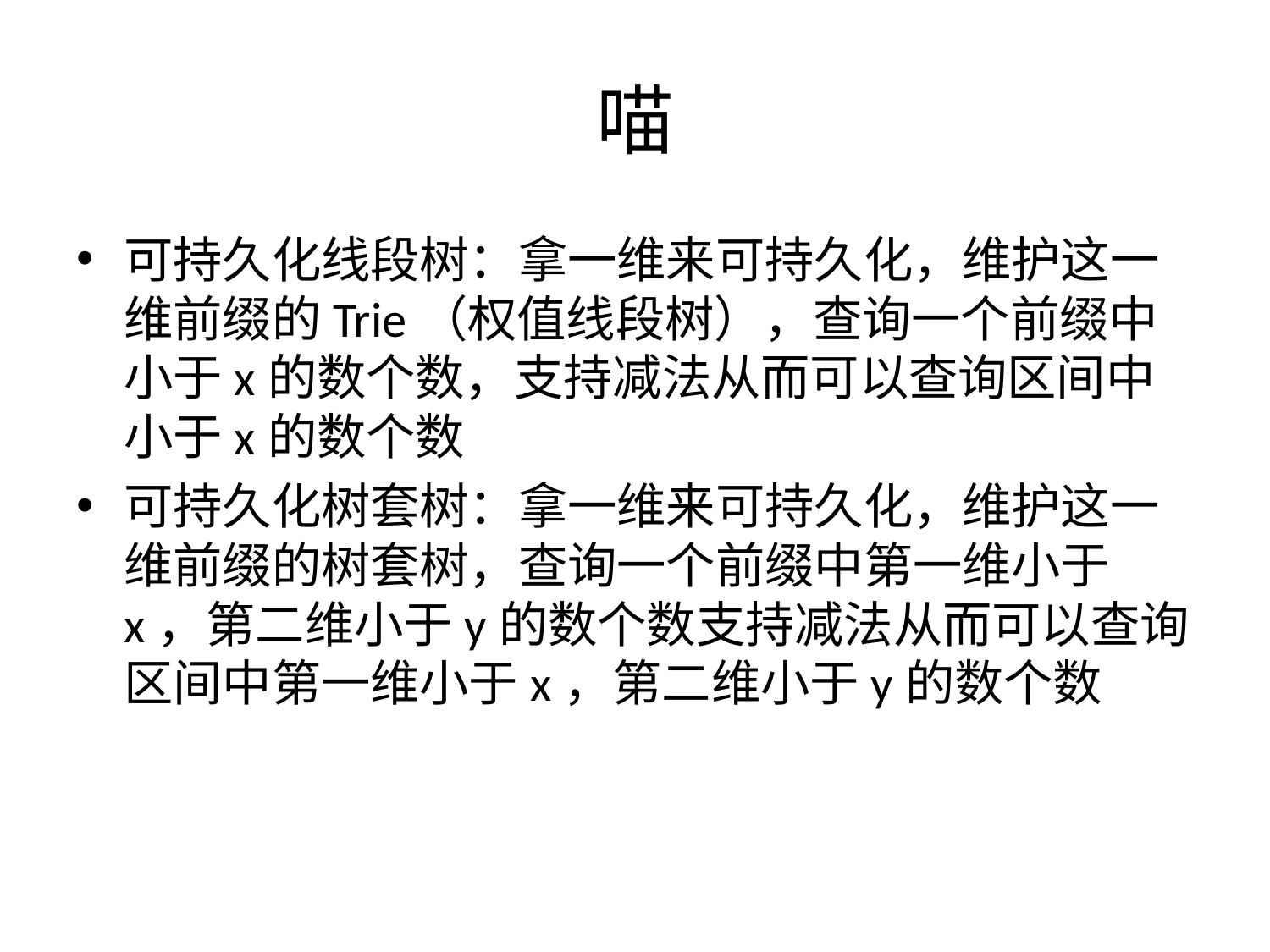

# 喵
可持久化线段树：拿一维来可持久化，维护这一维前缀的Trie（权值线段树），查询一个前缀中小于x的数个数，支持减法从而可以查询区间中小于x的数个数
可持久化树套树：拿一维来可持久化，维护这一维前缀的树套树，查询一个前缀中第一维小于x，第二维小于y的数个数支持减法从而可以查询区间中第一维小于x，第二维小于y的数个数